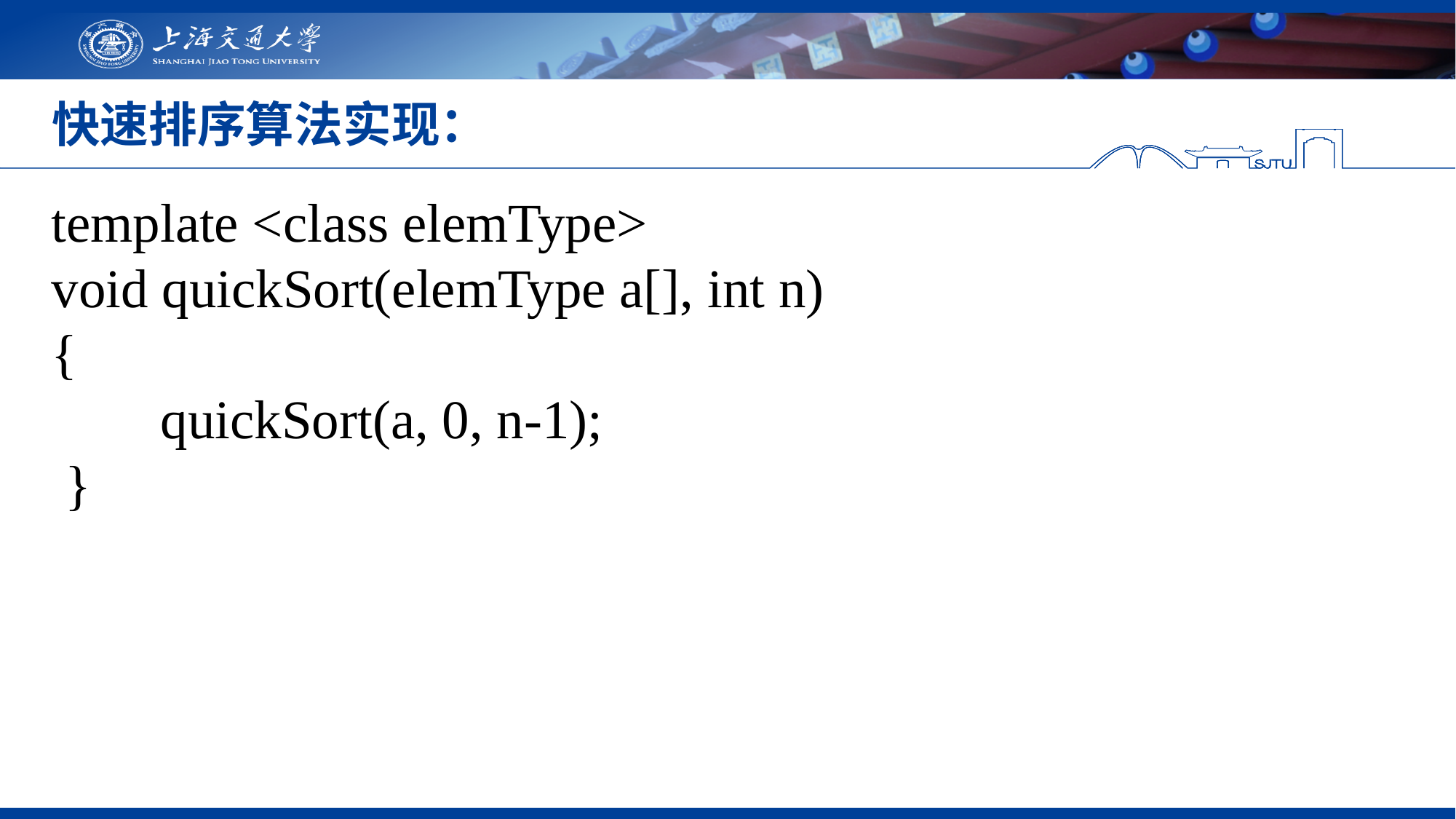

# 快速排序算法实现：
template <class elemType>
void quickSort(elemType a[], int n)
{
	quickSort(a, 0, n-1);
 }